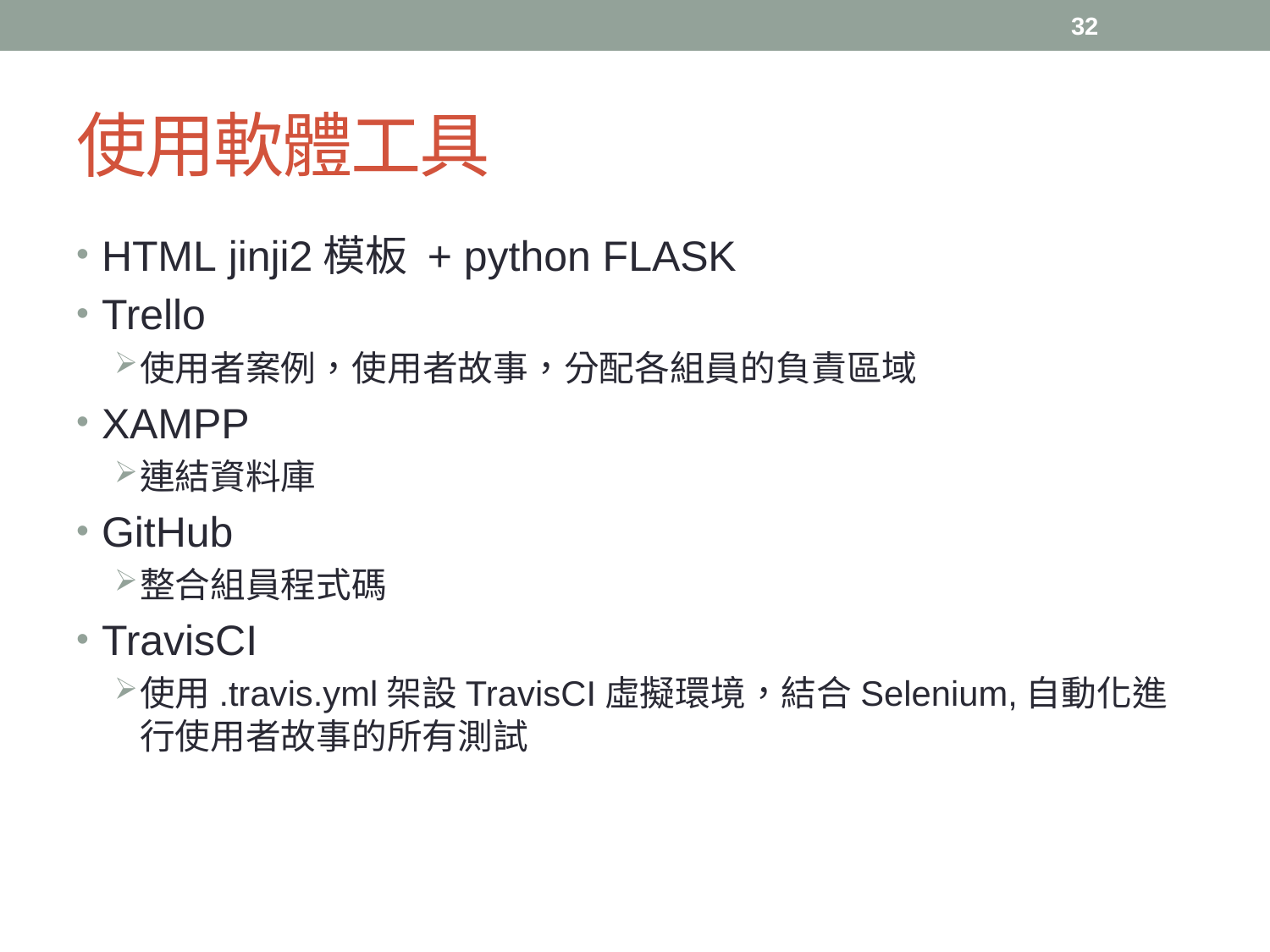

32
# 使用軟體工具
HTML jinji2模板 + python FLASK
Trello
使用者案例，使用者故事，分配各組員的負責區域
XAMPP
連結資料庫
GitHub
整合組員程式碼
TravisCI
使用.travis.yml架設TravisCI虛擬環境，結合Selenium,自動化進行使用者故事的所有測試